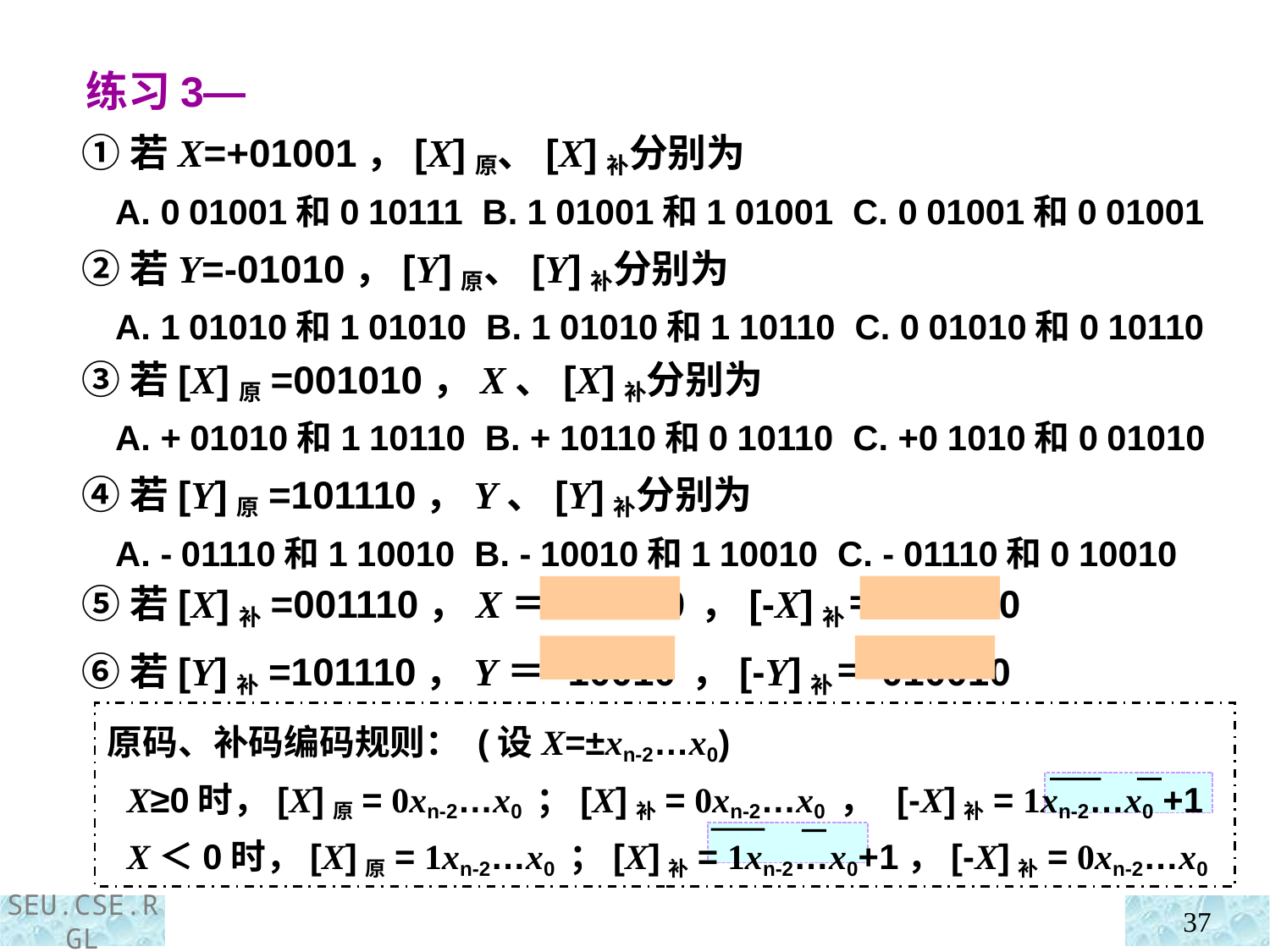

练习3—
     ①若X=+01001，[X]原、[X]补分别为
        A. 0 01001和0 10111  B. 1 01001和1 01001  C. 0 01001和0 01001
     ②若Y=-01010，[Y]原、[Y]补分别为
        A. 1 01010和1 01010  B. 1 01010和1 10110  C. 0 01010和0 10110
     ③若[X]原=001010，X、[X]补分别为
        A. + 01010和1 10110  B. + 10110和0 10110  C. +0 1010和0 01010
     ④若[Y]原=101110，Y、[Y]补分别为
        A. - 01110和1 10010  B. - 10010和1 10010  C. - 01110和0 10010
     ⑤若[X]补=001110，X＝+01110 ，[-X]补＝110010
     ⑥若[Y]补=101110，Y＝-10010 ，[-Y]补＝010010

原码、补码编码规则： (设X=±xn-2…x0)
  X≥0时，[X]原= 0xn-2…x0 ；[X]补= 0xn-2…x0 ， [-X]补= 1xn-2…x0 +1
  X＜0时，[X]原= 1xn-2…x0 ；[X]补= 1xn-2…x0+1，[-X]补= 0xn-2…x0

37